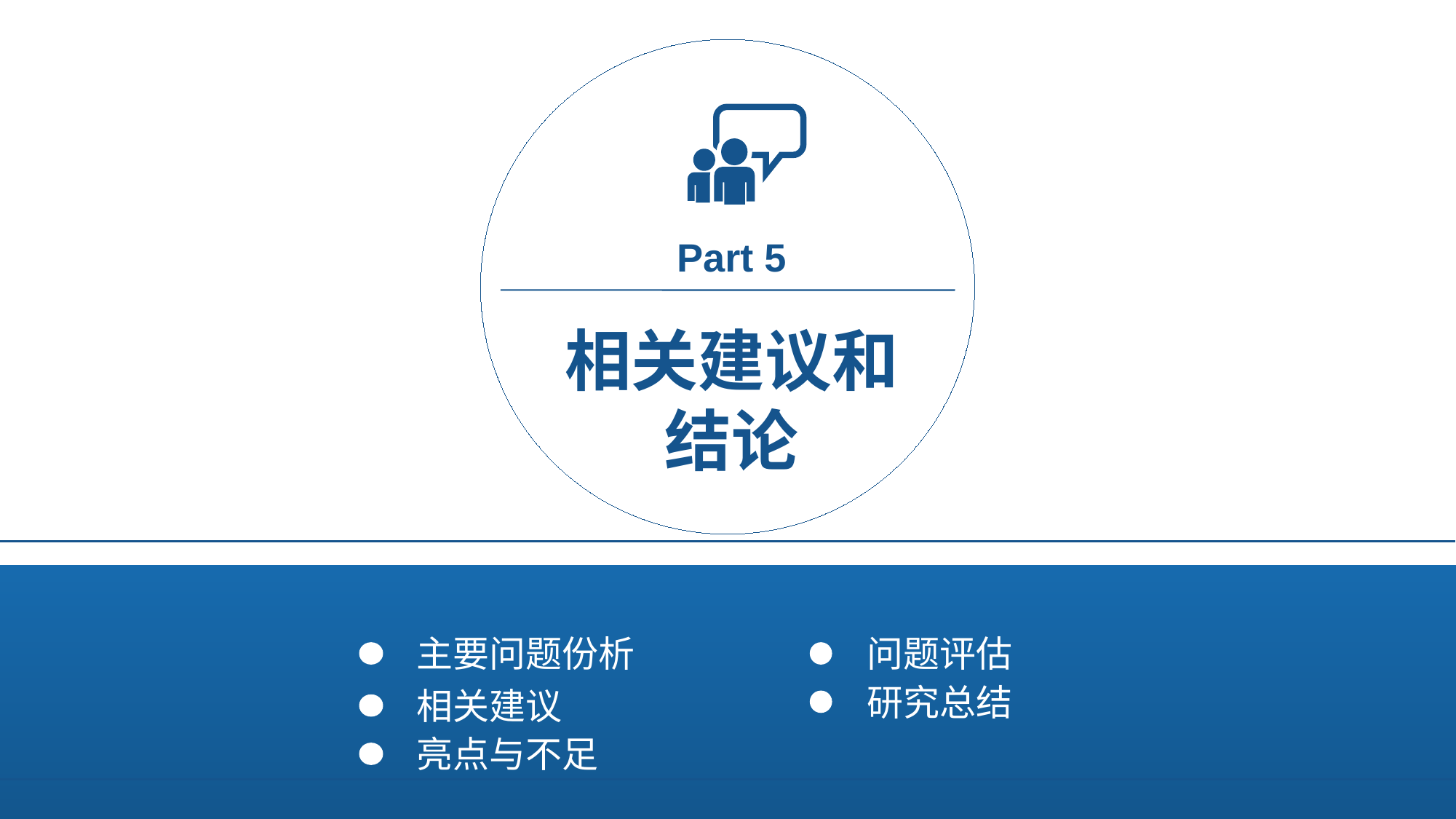

Part 5

相关建议和结论

主要问题份析
问题评估

研究总结
相关建议

亮点与不足